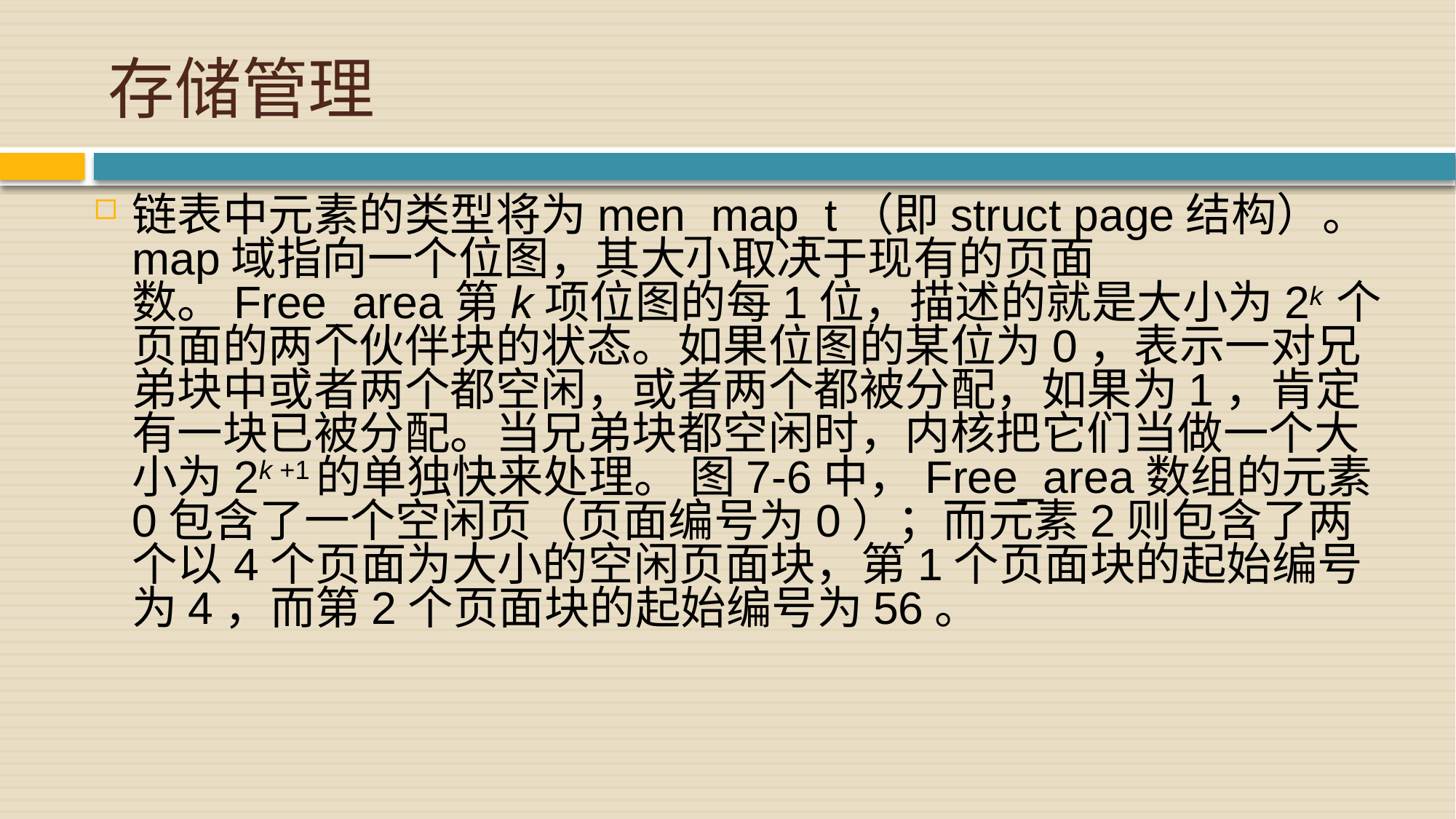

# 存储管理
链表中元素的类型将为men_map_t（即struct page结构）。map域指向一个位图，其大小取决于现有的页面数。Free_area第k项位图的每1位，描述的就是大小为2k 个页面的两个伙伴块的状态。如果位图的某位为0，表示一对兄弟块中或者两个都空闲，或者两个都被分配，如果为1，肯定有一块已被分配。当兄弟块都空闲时，内核把它们当做一个大小为2k +1的单独快来处理。 图7-6中，Free_area数组的元素0包含了一个空闲页（页面编号为0）；而元素2则包含了两个以4个页面为大小的空闲页面块，第1个页面块的起始编号为4，而第2个页面块的起始编号为56。